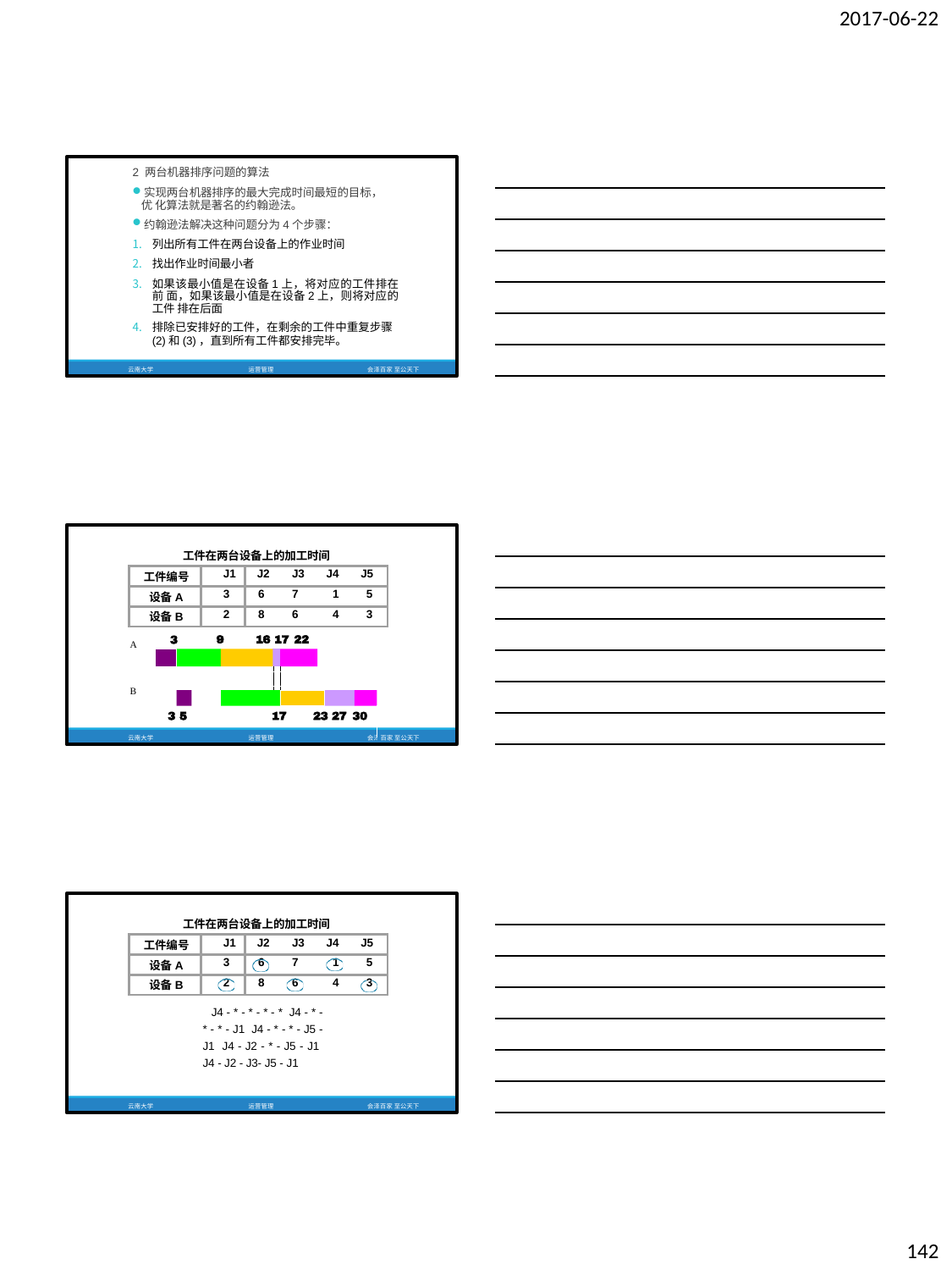

2017-06-22

2 两台机器排序问题的算法
实现两台机器排序的最大完成时间最短的目标，优 化算法就是著名的约翰逊法。
约翰逊法解决这种问题分为4个步骤：
列出所有工件在两台设备上的作业时间
找出作业时间最小者
如果该最小值是在设备1上，将对应的工件排在前 面，如果该最小值是在设备2上，则将对应的工件 排在后面
排除已安排好的工件，在剩余的工件中重复步骤
(2)和(3)，直到所有工件都安排完毕。

云南大学
运营管理
会泽百家 至公天下

工件在两台设备上的加工时间

| 工件编号 | J1 | J2 | J3 | J4 | J5 |
| --- | --- | --- | --- | --- | --- |
| 设备A | 3 | 6 | 7 | 1 | 5 |
| 设备B | 2 | 8 | 6 | 4 | 3 |

9
16 17 22
3
A

B

3 5
17
23 27 30

百家 至公天下
云南大学
运营管理
会泽

工件在两台设备上的加工时间

| 工件编号 | J1 | J2 | J3 | J4 | J5 |
| --- | --- | --- | --- | --- | --- |
| 设备A | 3 | 6 | 7 | 1 | 5 |
| 设备B | 2 | 8 | 6 | 4 | 3 |

J4 - * - * - * - *  J4 - * - * - * - J1  J4 - * - * - J5 - J1  J4 - J2 - * - J5 - J1  J4 - J2 - J3- J5 - J1

云南大学
运营管理
会泽百家 至公天下

142